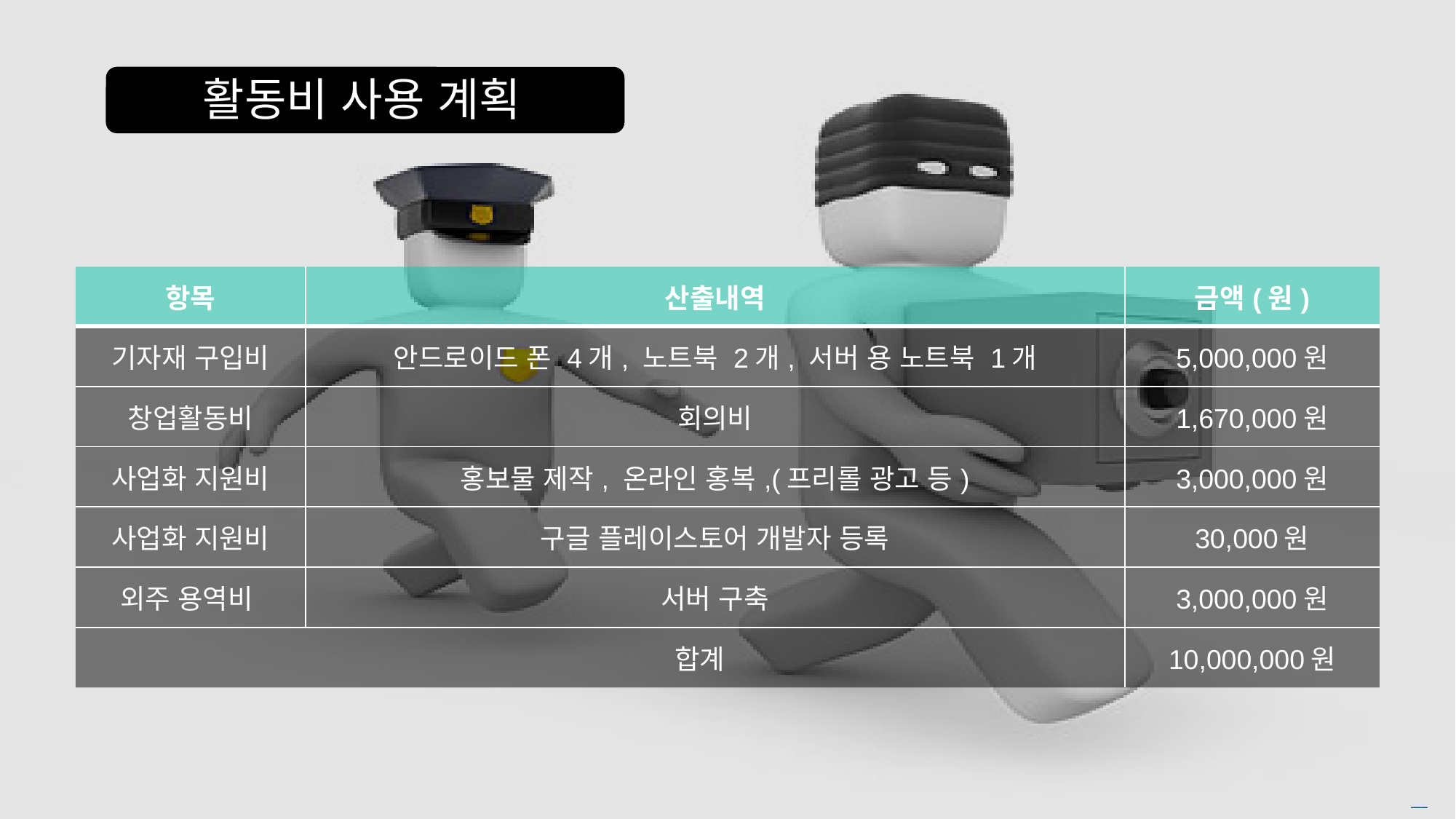

활동비 사용 계획

| 항목 | 산출내역 | 금액(원) |
| --- | --- | --- |
| 기자재 구입비 | 안드로이드 폰 4개, 노트북 2개, 서버 용 노트북 1개 | 5,000,000원 |
| 창업활동비 | 회의비 | 1,670,000원 |
| 사업화 지원비 | 홍보물 제작, 온라인 홍복,(프리롤 광고 등) | 3,000,000원 |
| 사업화 지원비 | 구글 플레이스토어 개발자 등록 | 30,000원 |
| 외주 용역비 | 서버 구축 | 3,000,000원 |
| 합계 |  | 10,000,000원 |
Free PowerPoint Templates